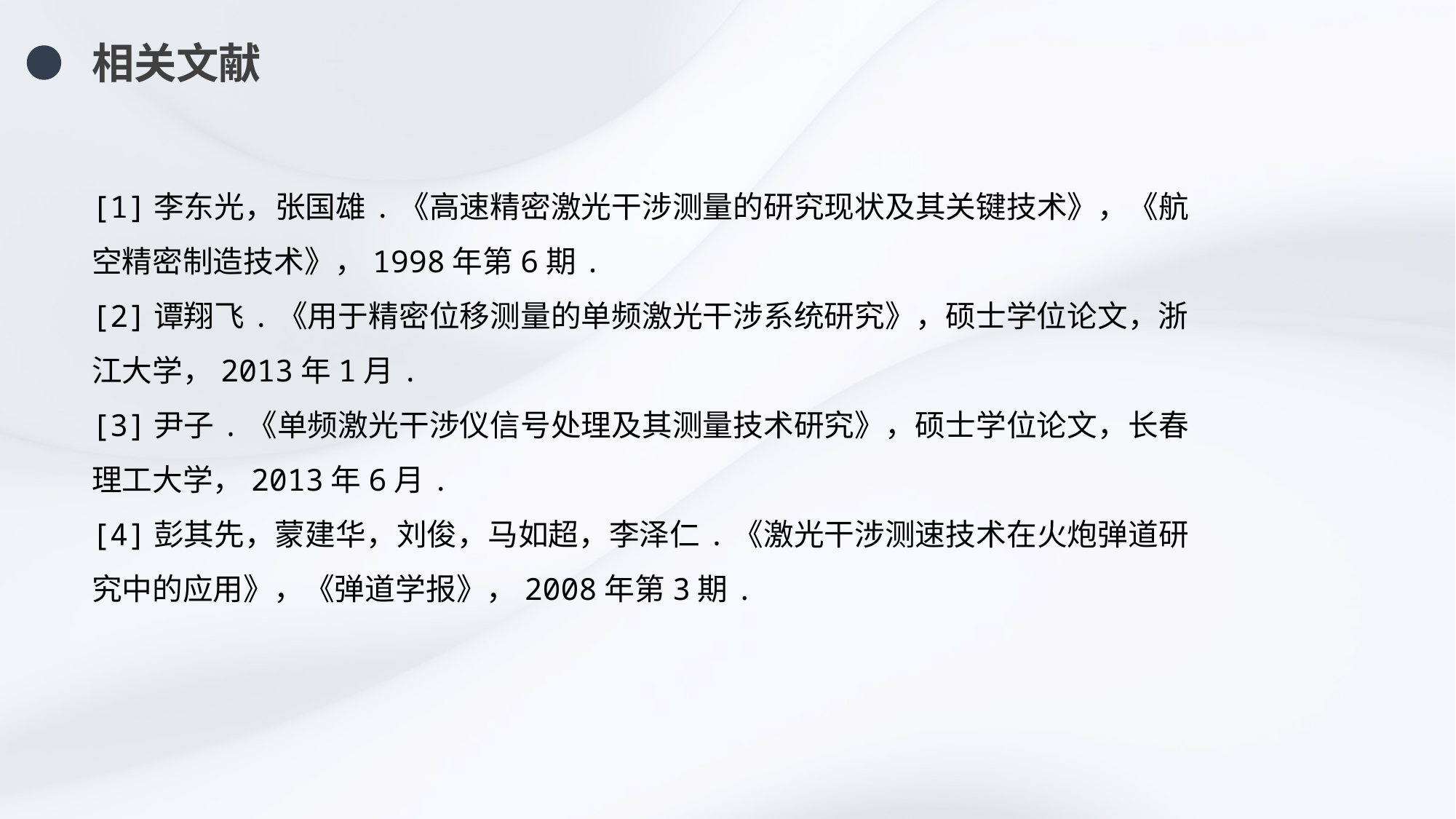

相关文献
[1]李东光，张国雄.《高速精密激光干涉测量的研究现状及其关键技术》，《航空精密制造技术》，1998年第6期.
[2]谭翔飞.《用于精密位移测量的单频激光干涉系统研究》，硕士学位论文，浙江大学，2013年1月.
[3]尹子.《单频激光干涉仪信号处理及其测量技术研究》，硕士学位论文，长春理工大学，2013年6月.
[4]彭其先，蒙建华，刘俊，马如超，李泽仁.《激光干涉测速技术在火炮弹道研究中的应用》，《弹道学报》，2008年第3期.